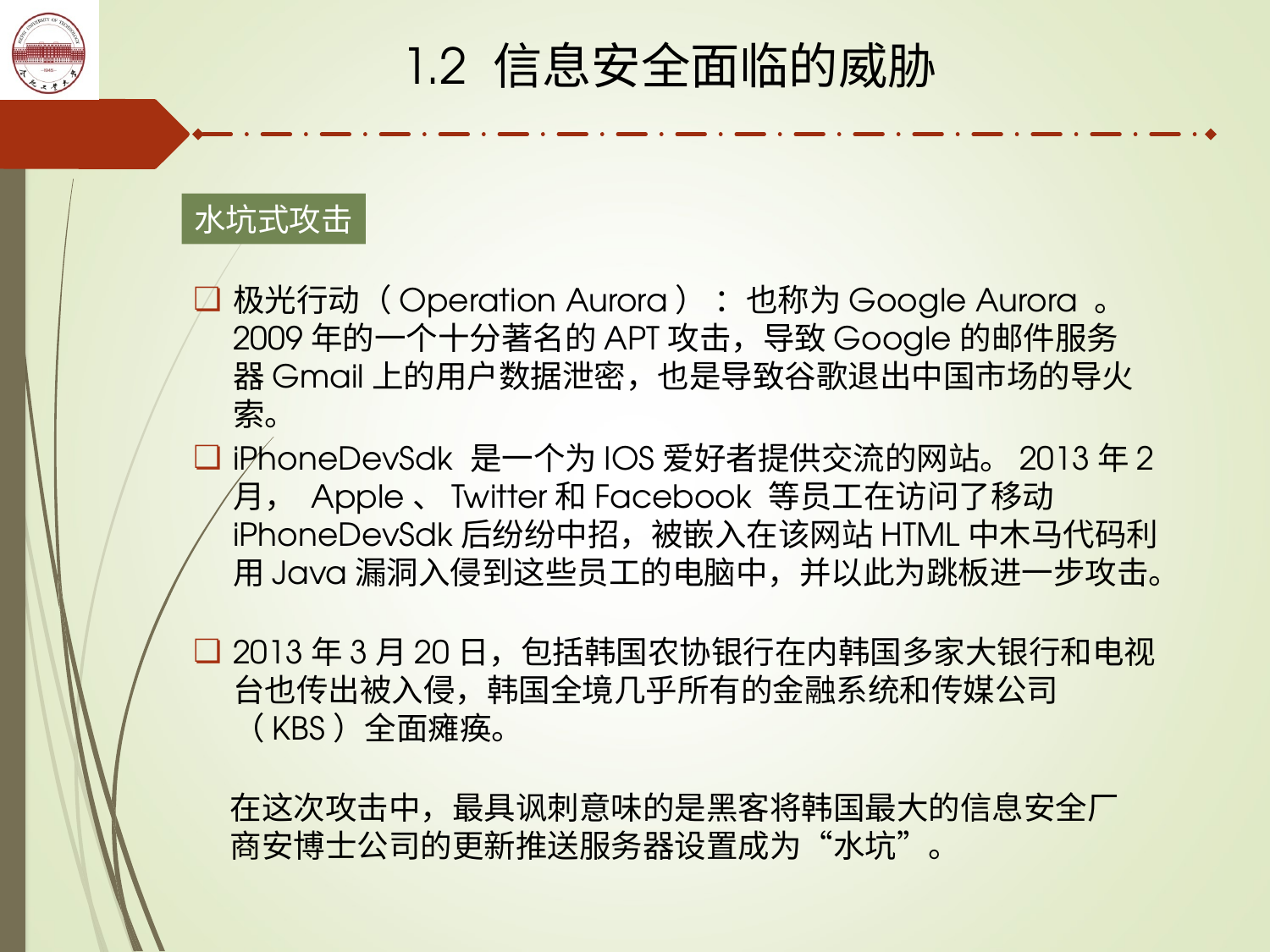

1.2 信息安全面临的威胁
水坑式攻击
极光行动（Operation Aurora） ：也称为Google Aurora 。2009年的一个十分著名的APT攻击，导致Google的邮件服务器Gmail上的用户数据泄密，也是导致谷歌退出中国市场的导火索。
iPhoneDevSdk 是一个为IOS爱好者提供交流的网站。2013年2月， Apple、Twitter和Facebook 等员工在访问了移动iPhoneDevSdk后纷纷中招，被嵌入在该网站HTML中木马代码利用Java漏洞入侵到这些员工的电脑中，并以此为跳板进一步攻击。
2013年3月20日，包括韩国农协银行在内韩国多家大银行和电视台也传出被入侵，韩国全境几乎所有的金融系统和传媒公司（KBS）全面瘫痪。
在这次攻击中，最具讽刺意味的是黑客将韩国最大的信息安全厂商安博士公司的更新推送服务器设置成为“水坑”。